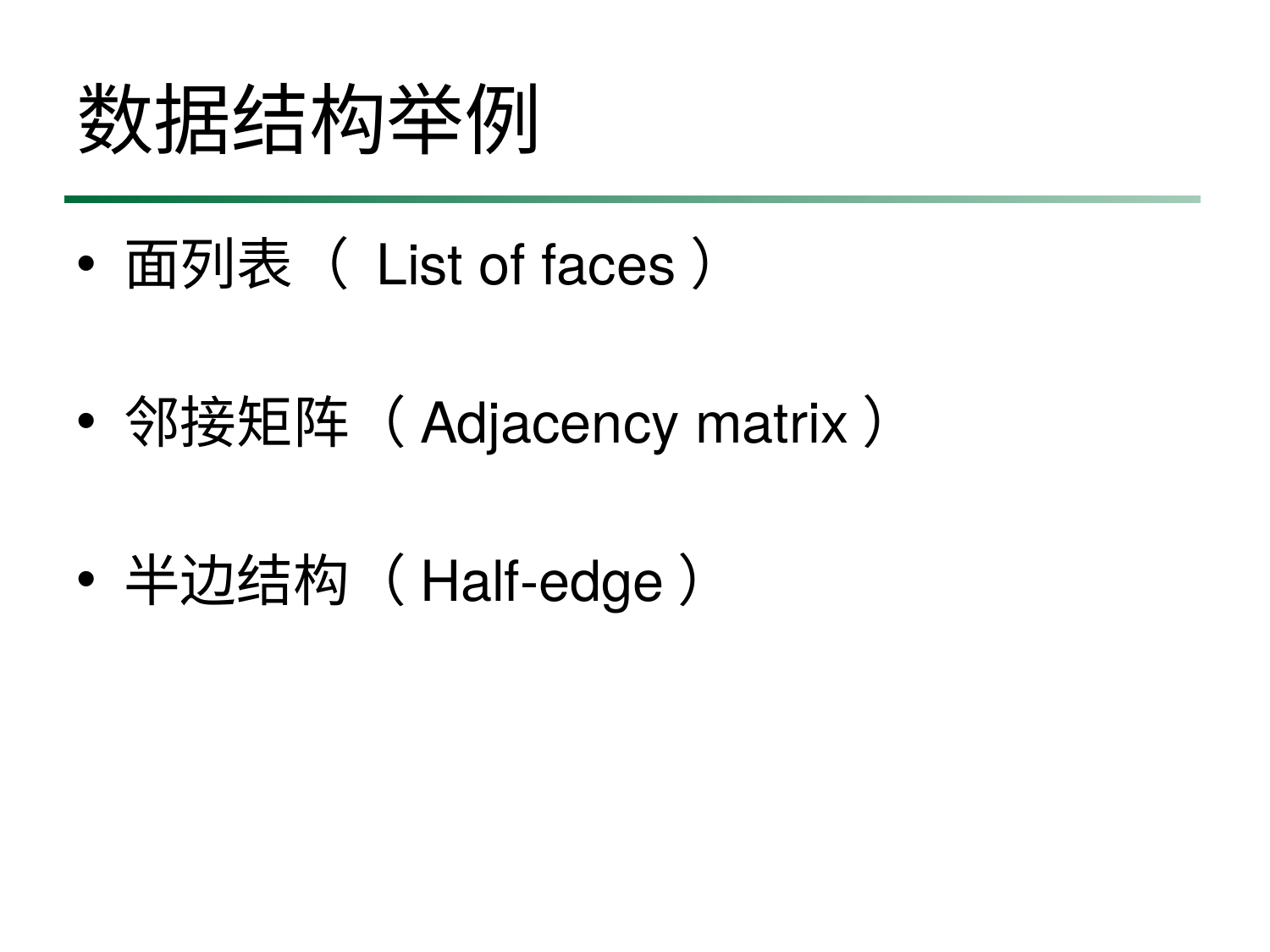

# 数据结构举例
面列表（ List of faces）

邻接矩阵（Adjacency matrix）

半边结构（Half-edge）